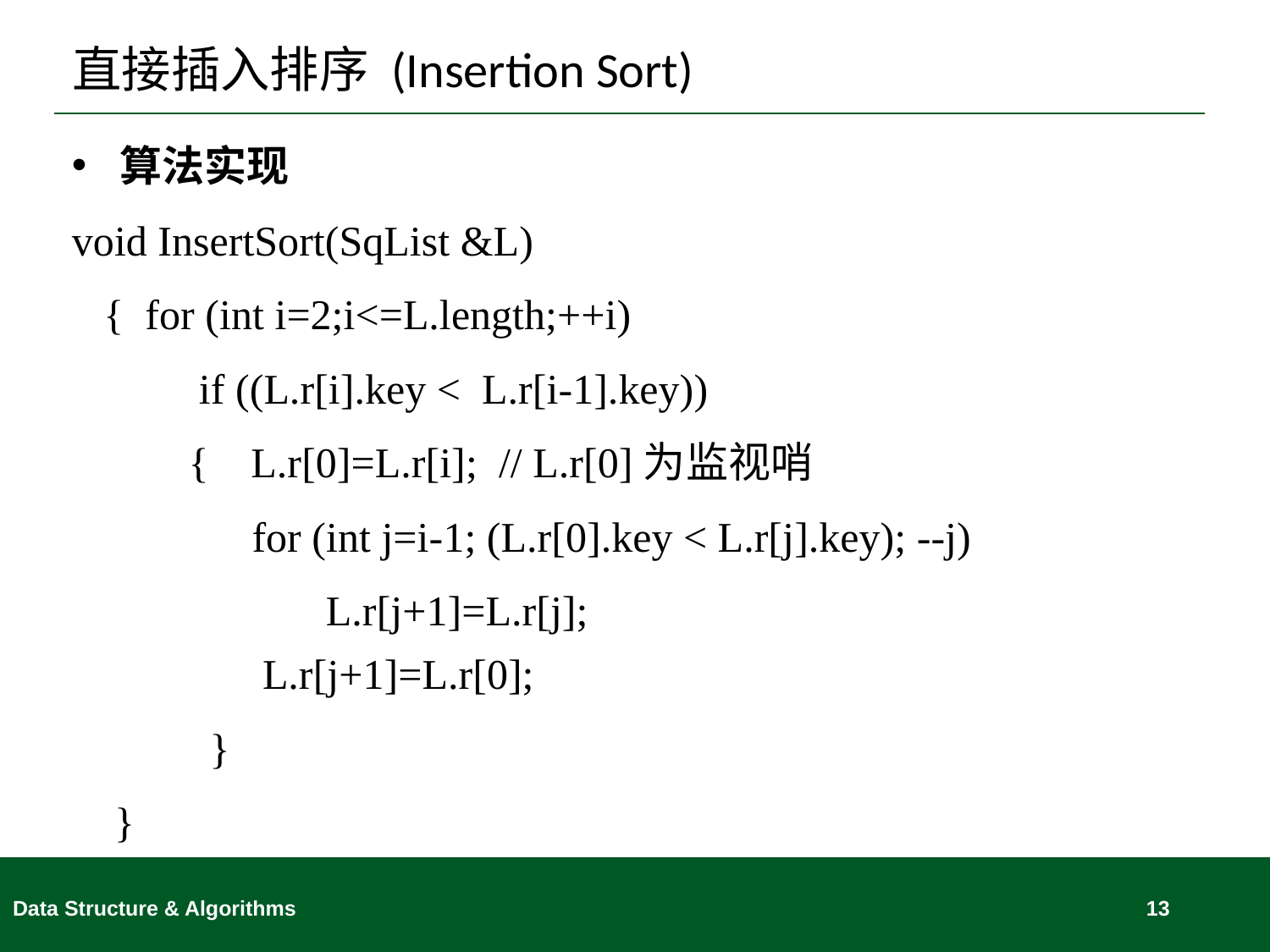

# 直接插入排序 (Insertion Sort)
算法实现
void InsertSort(SqList &L)
   {  for (int i=2;i<=L.length;++i)
	if ((L.r[i].key <  L.r[i-1].key))
           {    L.r[0]=L.r[i];  // L.r[0]为监视哨
	     for (int j=i-1; (L.r[0].key < L.r[j].key); --j)
		L.r[j+1]=L.r[j]; 				     	      L.r[j+1]=L.r[0];
	 }
    }
Data Structure & Algorithms
13